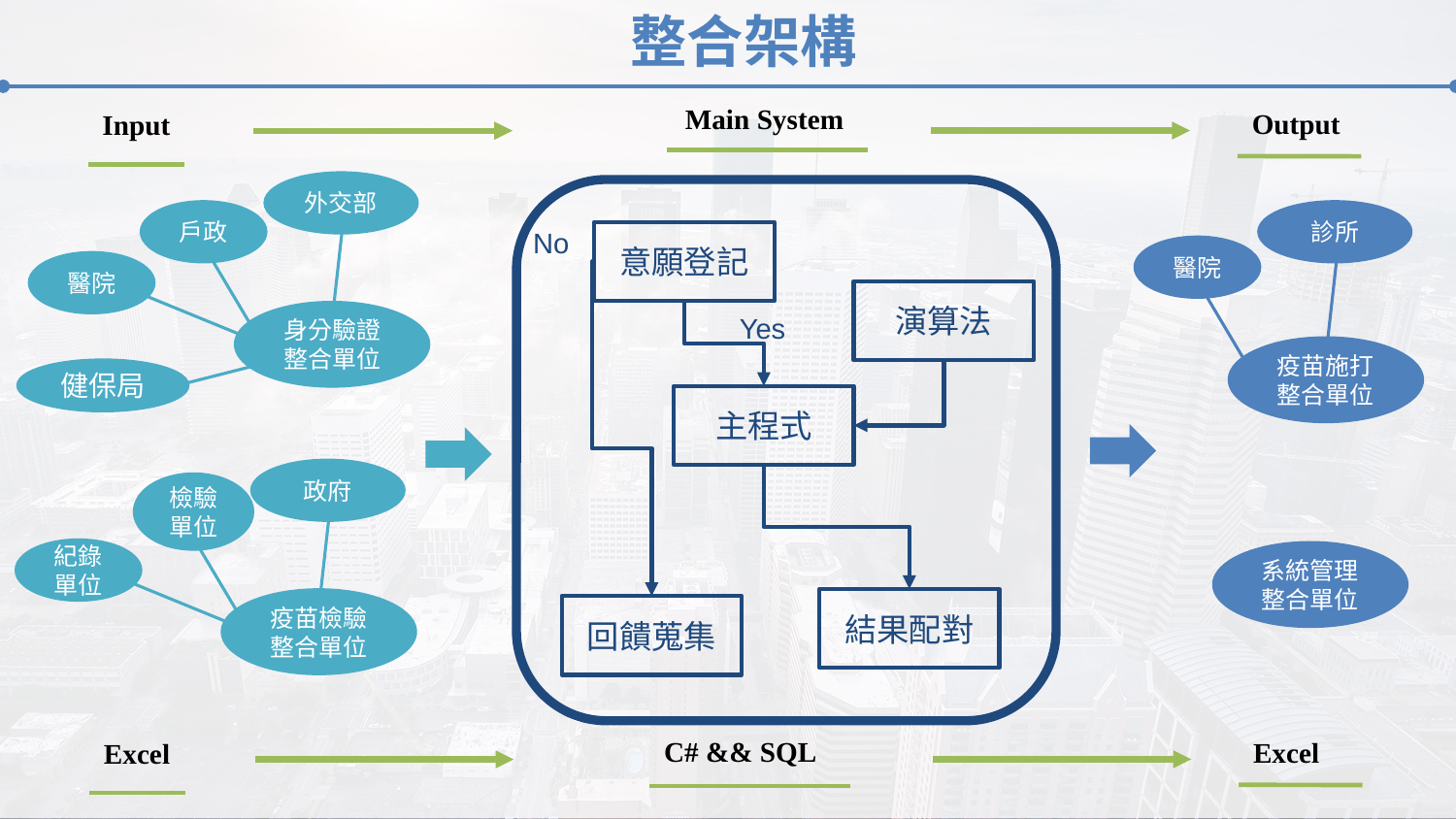

整合架構

Main System
Output
Input
外交部
戶政
醫院
身分驗證整合單位
健保局
政府
檢驗單位
紀錄單位
疫苗檢驗整合單位

No
意願登記
演算法
Yes
主程式
結果配對
回饋蒐集
診所
醫院
疫苗施打整合單位
系統管理整合單位

C# && SQL
Excel
Excel